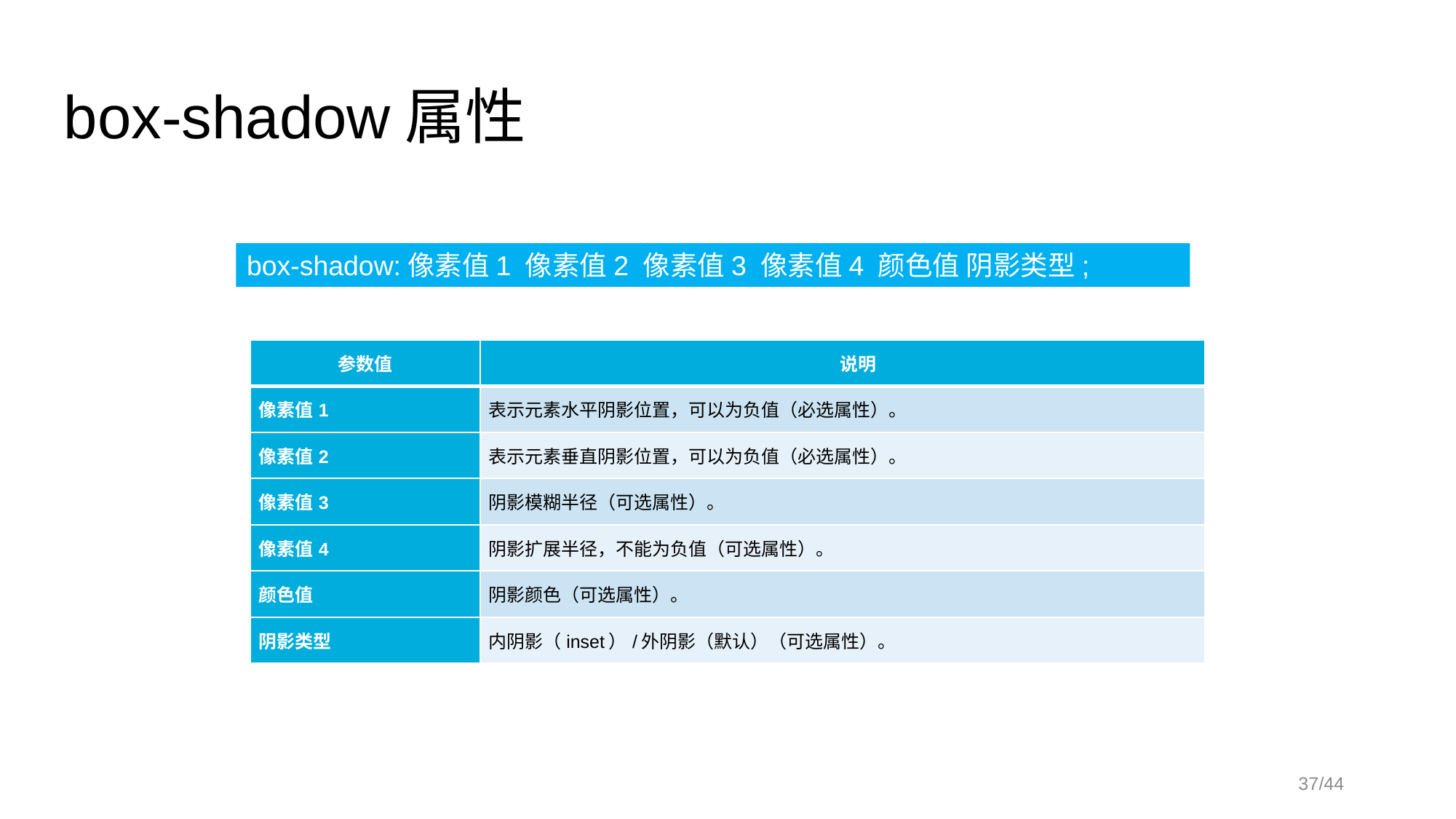

box-shadow属性
box-shadow:像素值1 像素值2 像素值3 像素值4 颜色值 阴影类型;
| 参数值 | 说明 |
| --- | --- |
| 像素值1 | 表示元素水平阴影位置，可以为负值（必选属性）。 |
| 像素值2 | 表示元素垂直阴影位置，可以为负值（必选属性）。 |
| 像素值3 | 阴影模糊半径（可选属性）。 |
| 像素值4 | 阴影扩展半径，不能为负值（可选属性）。 |
| 颜色值 | 阴影颜色（可选属性）。 |
| 阴影类型 | 内阴影（inset）/外阴影（默认）（可选属性）。 |
37/44